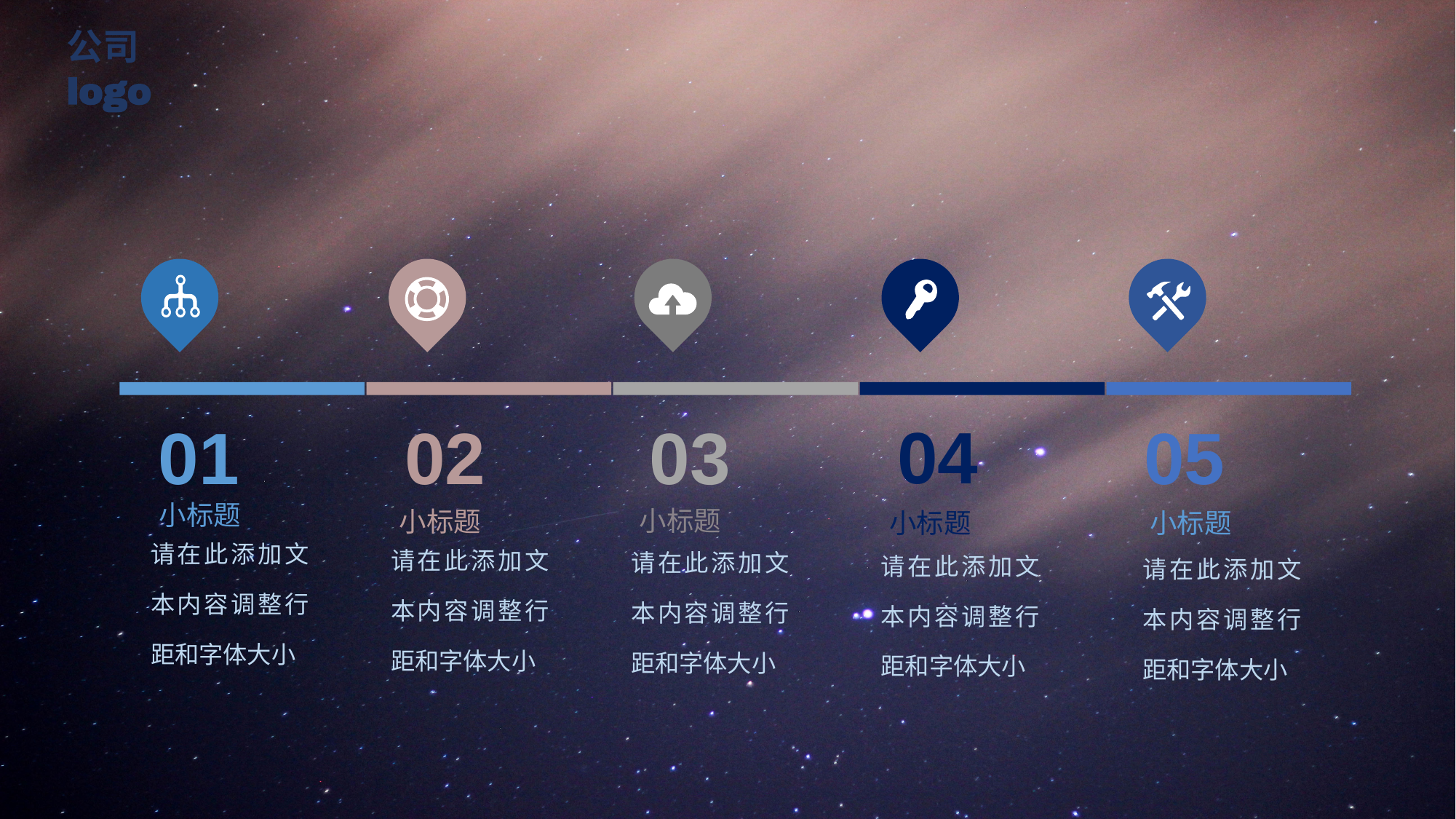

公司logo

04
01
02
03
05
小标题
小标题
小标题
小标题
小标题
请在此添加文本内容调整行距和字体大小
请在此添加文本内容调整行距和字体大小
请在此添加文本内容调整行距和字体大小
请在此添加文本内容调整行距和字体大小
请在此添加文本内容调整行距和字体大小